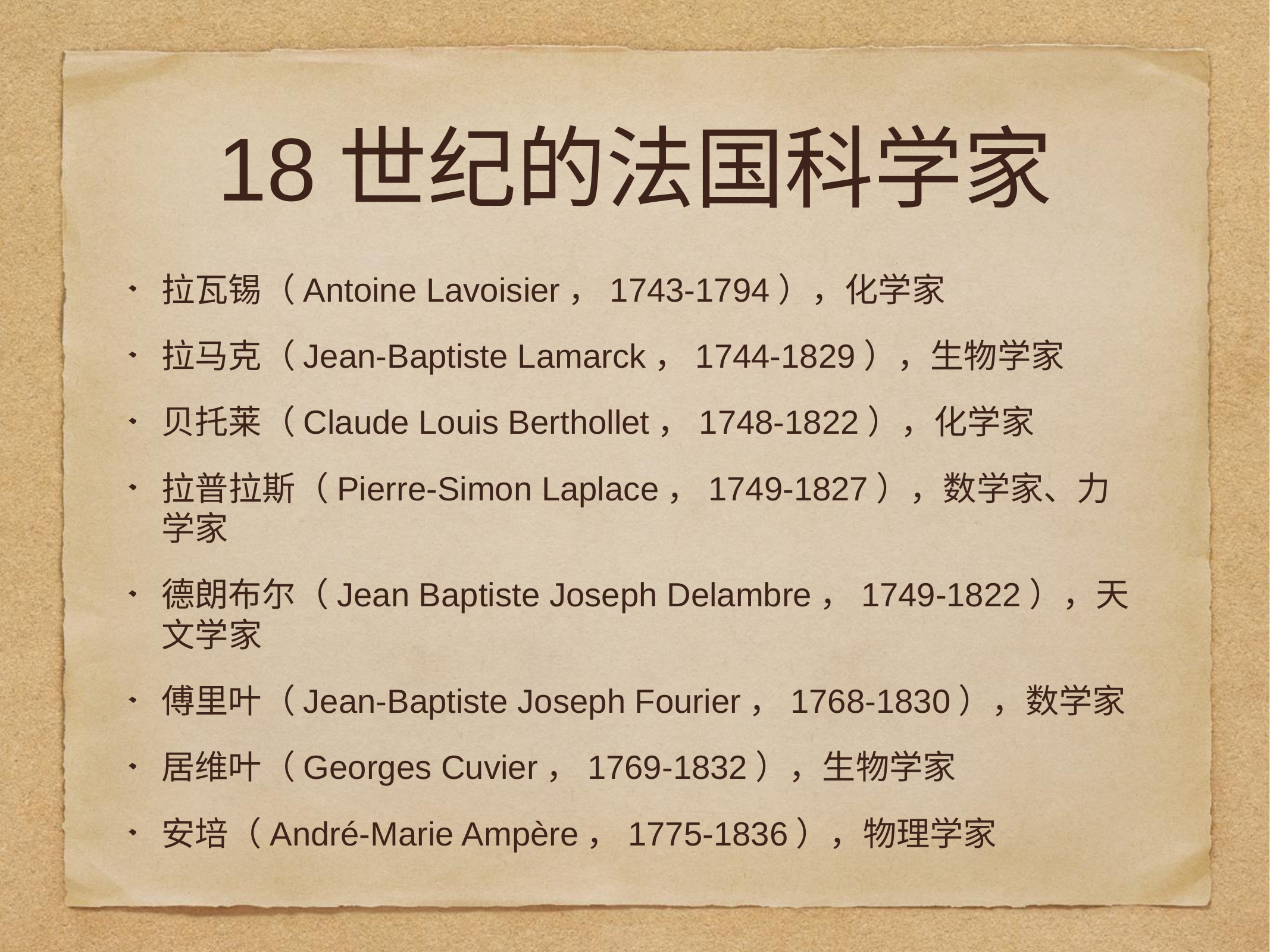

# 18世纪的法国科学家
拉瓦锡（Antoine Lavoisier，1743-1794），化学家
拉马克（Jean-Baptiste Lamarck，1744-1829），生物学家
贝托莱（Claude Louis Berthollet，1748-1822），化学家
拉普拉斯（Pierre-Simon Laplace，1749-1827），数学家、力学家
德朗布尔（Jean Baptiste Joseph Delambre，1749-1822），天文学家
傅里叶（Jean-Baptiste Joseph Fourier，1768-1830），数学家
居维叶（Georges Cuvier，1769-1832），生物学家
安培（André-Marie Ampère，1775-1836），物理学家